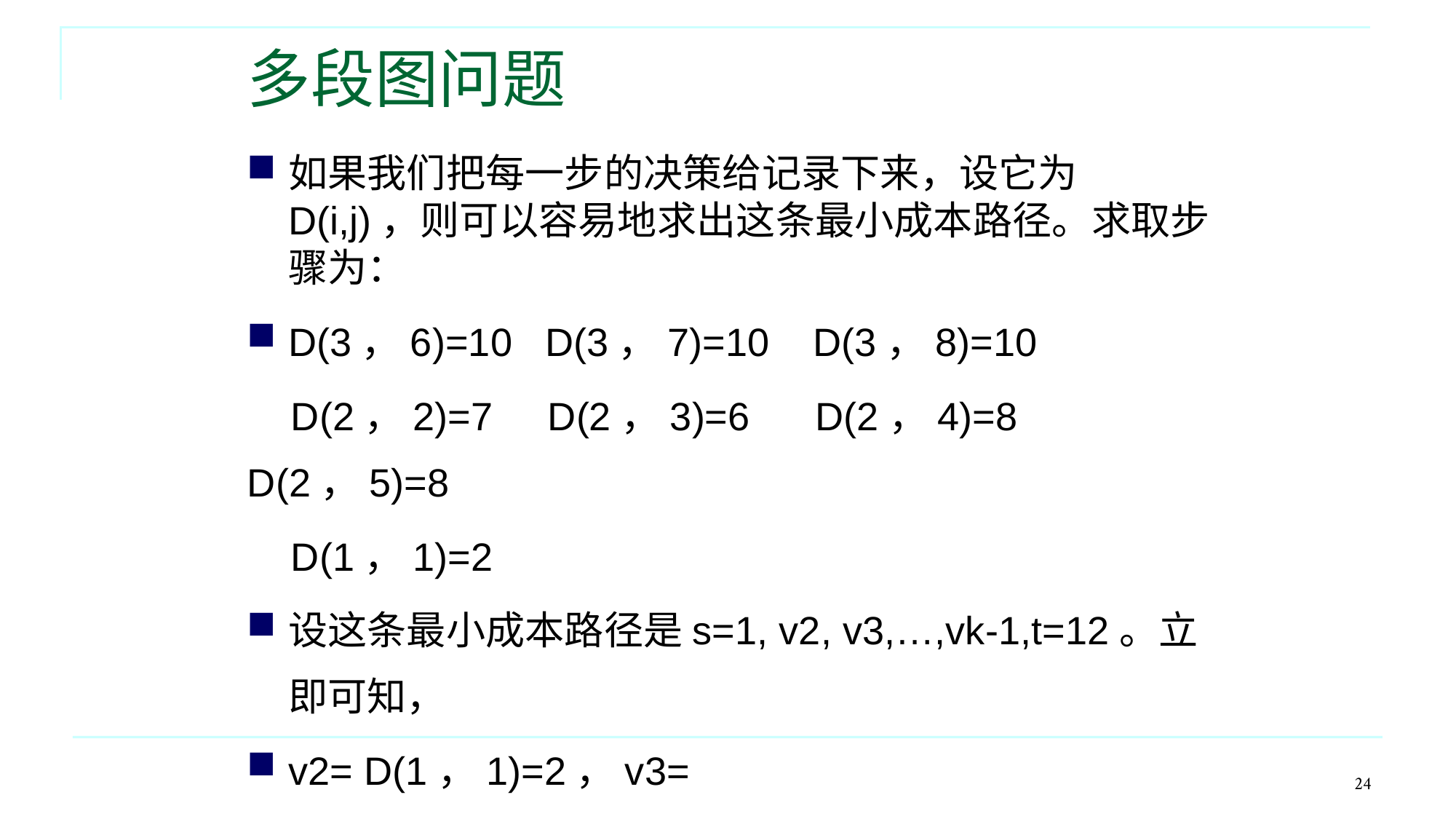

# 多段图问题
如果我们把每一步的决策给记录下来，设它为D(i,j)，则可以容易地求出这条最小成本路径。求取步骤为：
D(3，6)=10   D(3，7)=10    D(3，8)=10
    D(2，2)=7     D(2，3)=6      D(2，4)=8   D(2，5)=8
    D(1，1)=2
设这条最小成本路径是s=1, v2, v3,…,vk-1,t=12。立即可知，
v2= D(1，1)=2，v3= D(2，D(1，1))=7，v4=D(3，D(2，D(1，1)))= D(3，7)=10
24